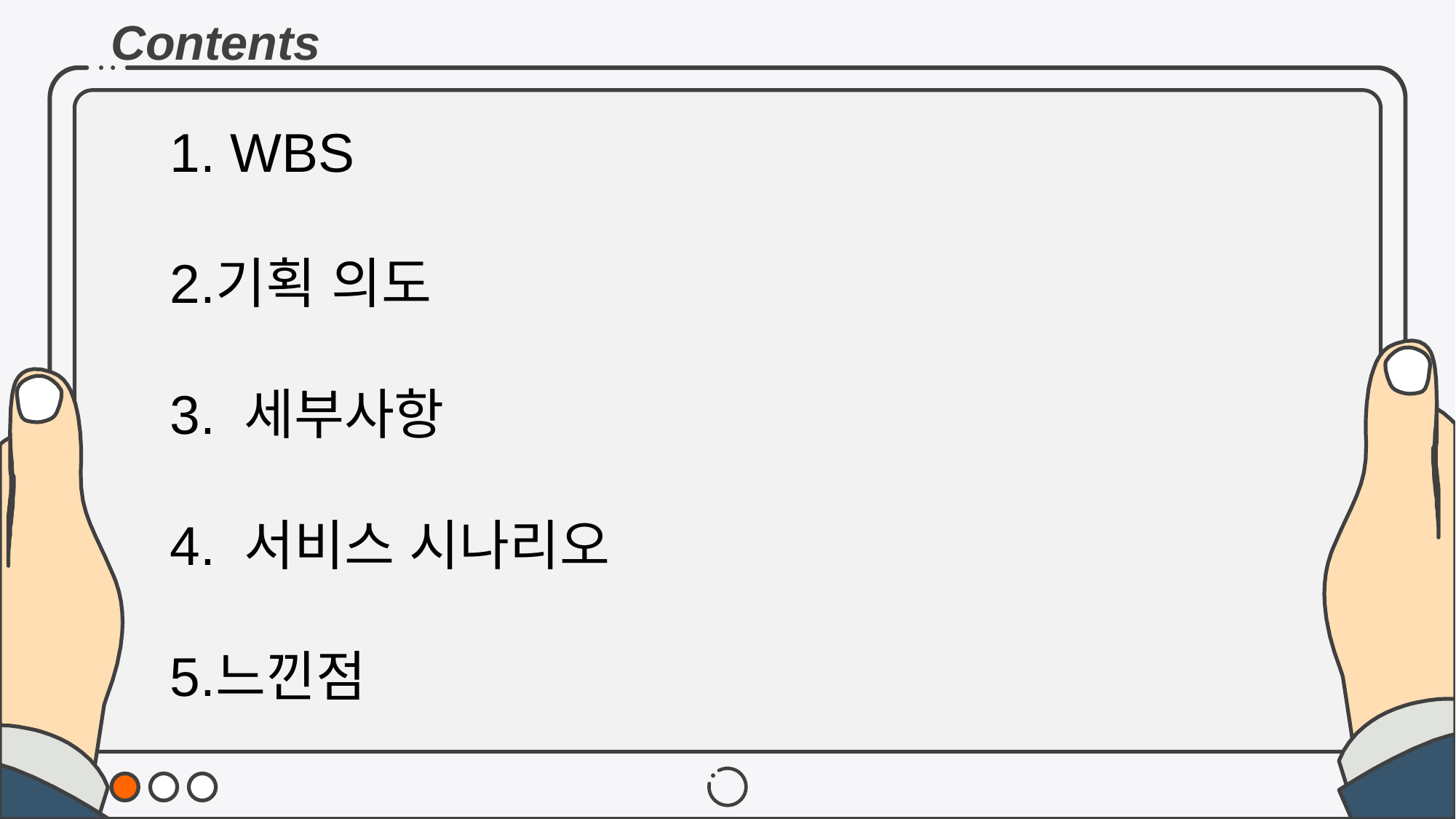

Contents

 WBS

기획 의도

 세부사항

 서비스 시나리오

느낀점